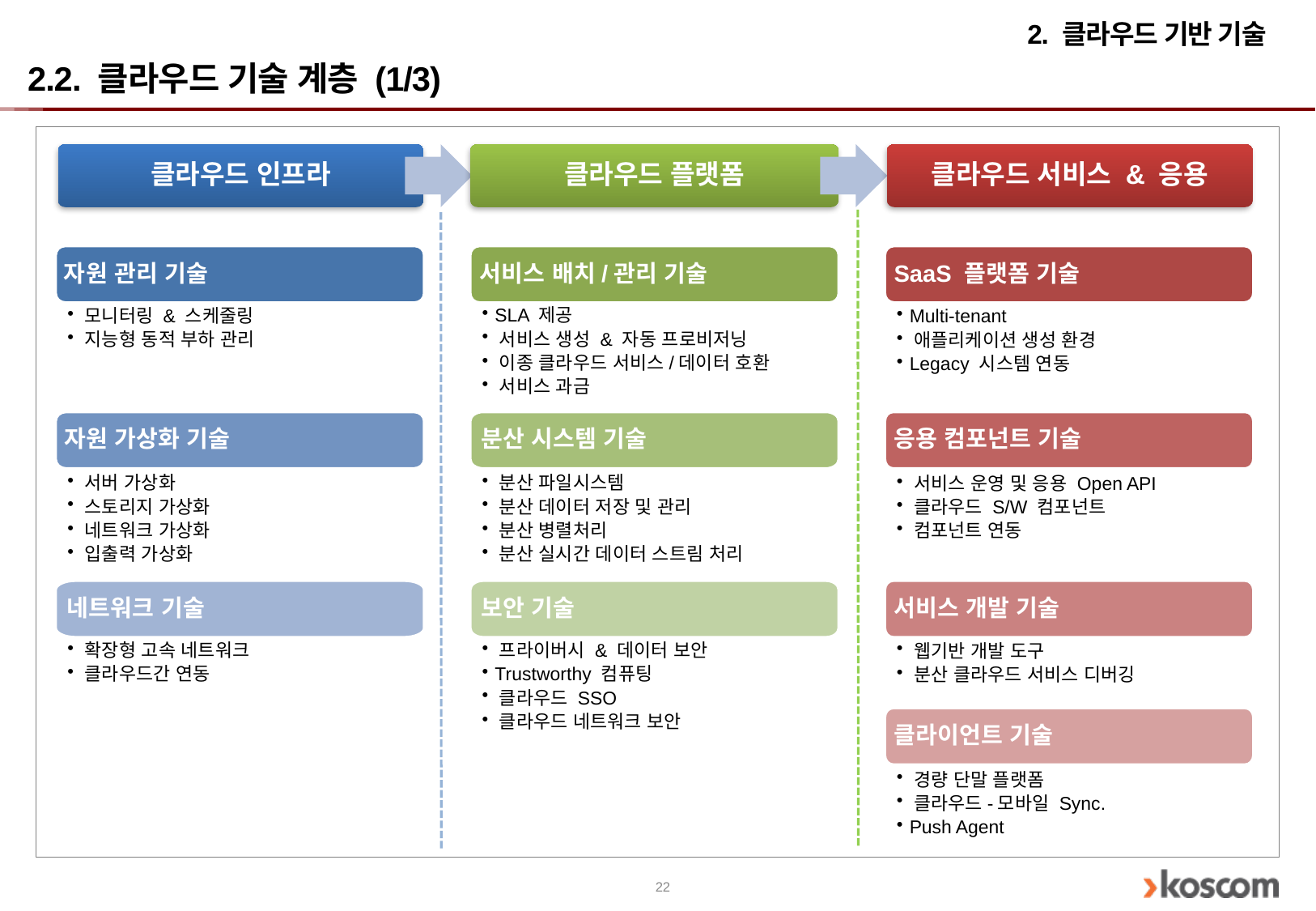

2. 클라우드 기반 기술
# 2.2. 클라우드 기술 계층 (1/3)
클라우드 인프라

클라우드 플랫폼

클라우드 서비스 & 응용
자원 관리 기술
서비스 배치/관리 기술
SaaS 플랫폼 기술
 SLA 제공
 서비스 생성 & 자동 프로비저닝
 이종 클라우드 서비스/데이터 호환
 서비스 과금
 Multi-tenant
 애플리케이션 생성 환경
 Legacy 시스템 연동
 모니터링 & 스케줄링
 지능형 동적 부하 관리
자원 가상화 기술
분산 시스템 기술
응용 컴포넌트 기술
 서버 가상화
 스토리지 가상화
 네트워크 가상화
 입출력 가상화
 분산 파일시스템
 분산 데이터 저장 및 관리
 분산 병렬처리
 분산 실시간 데이터 스트림 처리
 서비스 운영 및 응용 Open API
 클라우드 S/W 컴포넌트
 컴포넌트 연동
네트워크 기술
보안 기술
서비스 개발 기술
 확장형 고속 네트워크
 클라우드간 연동
 프라이버시 & 데이터 보안
 Trustworthy 컴퓨팅
 클라우드 SSO
 클라우드 네트워크 보안
 웹기반 개발 도구
 분산 클라우드 서비스 디버깅
클라이언트 기술
 경량 단말 플랫폼
 클라우드-모바일 Sync.
 Push Agent